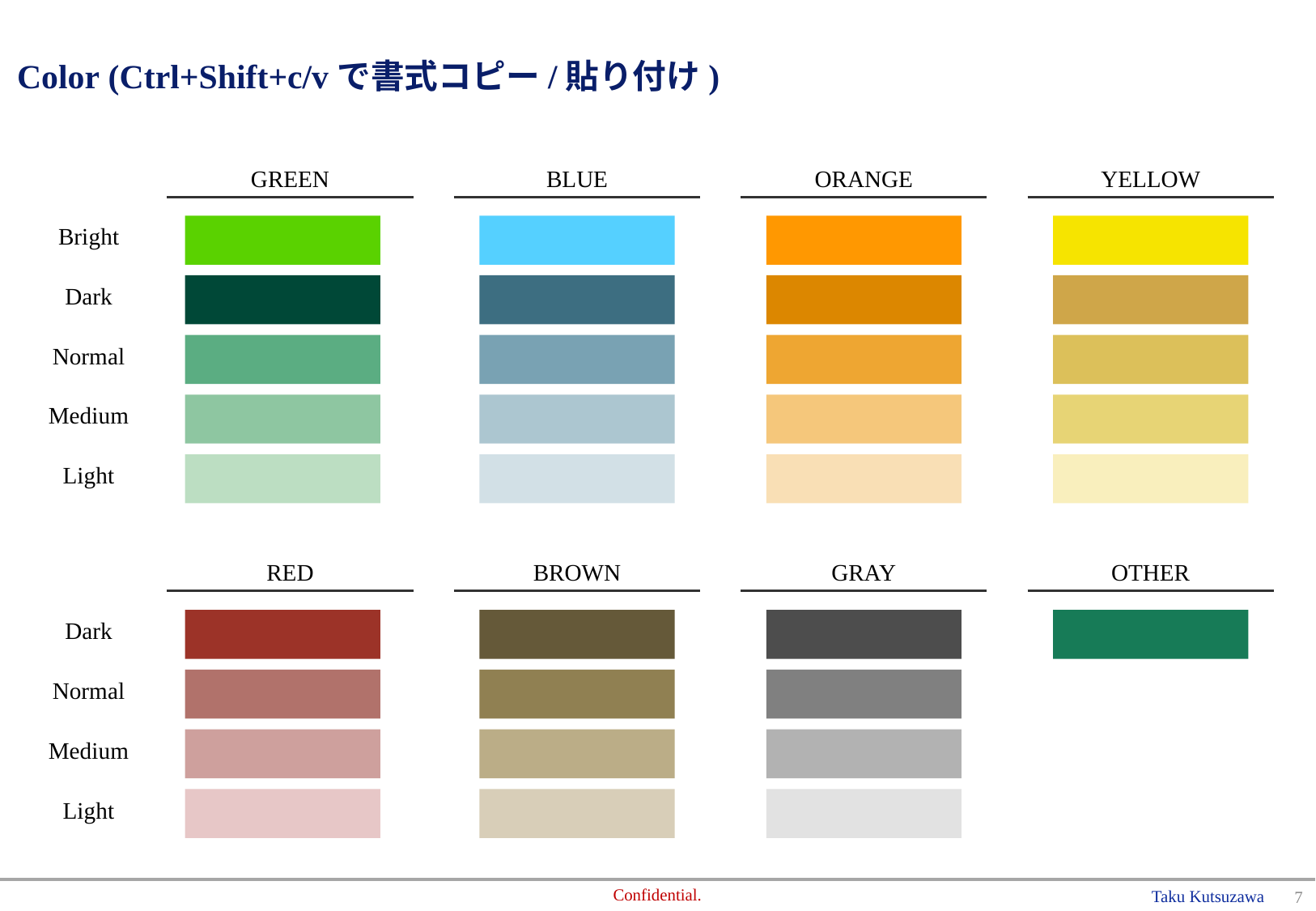

# Color (Ctrl+Shift+c/vで書式コピー/貼り付け)
GREEN
BLUE
ORANGE
YELLOW
Bright

Dark

Normal

Medium

Light

RED
BROWN
GRAY
OTHER
Dark

Normal

Medium

Light